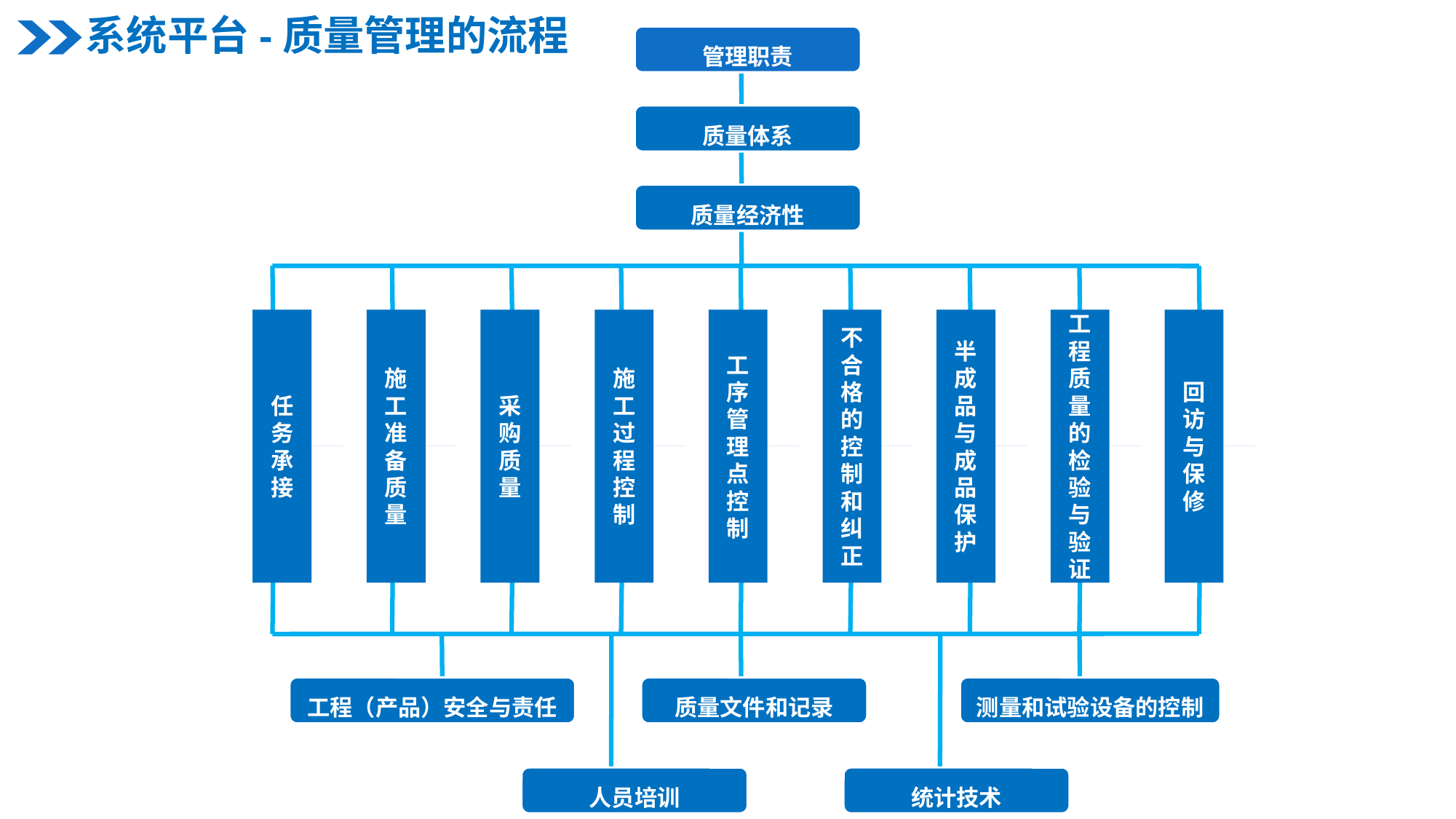

系统平台-质量管理的流程

管理职责
质量体系
质量经济性
任务承接
施工准备质量
采购质量
施工过程控制
工序管理点控制
不合格的控制和纠正
半成品与成品保护
工程质量的检验与验证
回访与保修
工程（产品）安全与责任
质量文件和记录
测量和试验设备的控制
人员培训
统计技术